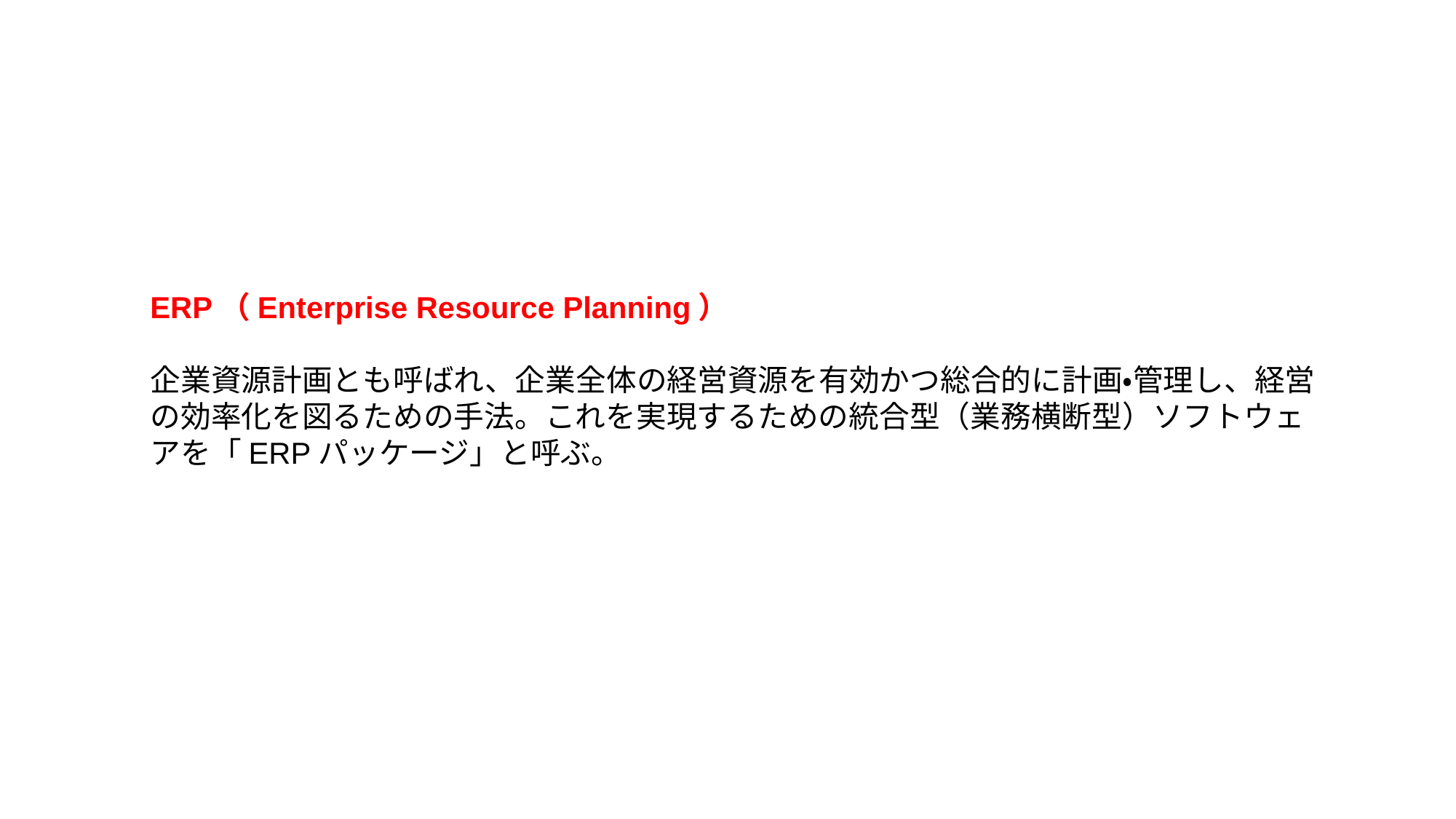

ERP（Enterprise Resource Planning）

企業資源計画とも呼ばれ、企業全体の経営資源を有効かつ総合的に計画・管理し、経営の効率化を図るための手法。これを実現するための統合型（業務横断型）ソフトウェアを「ERPパッケージ」と呼ぶ。